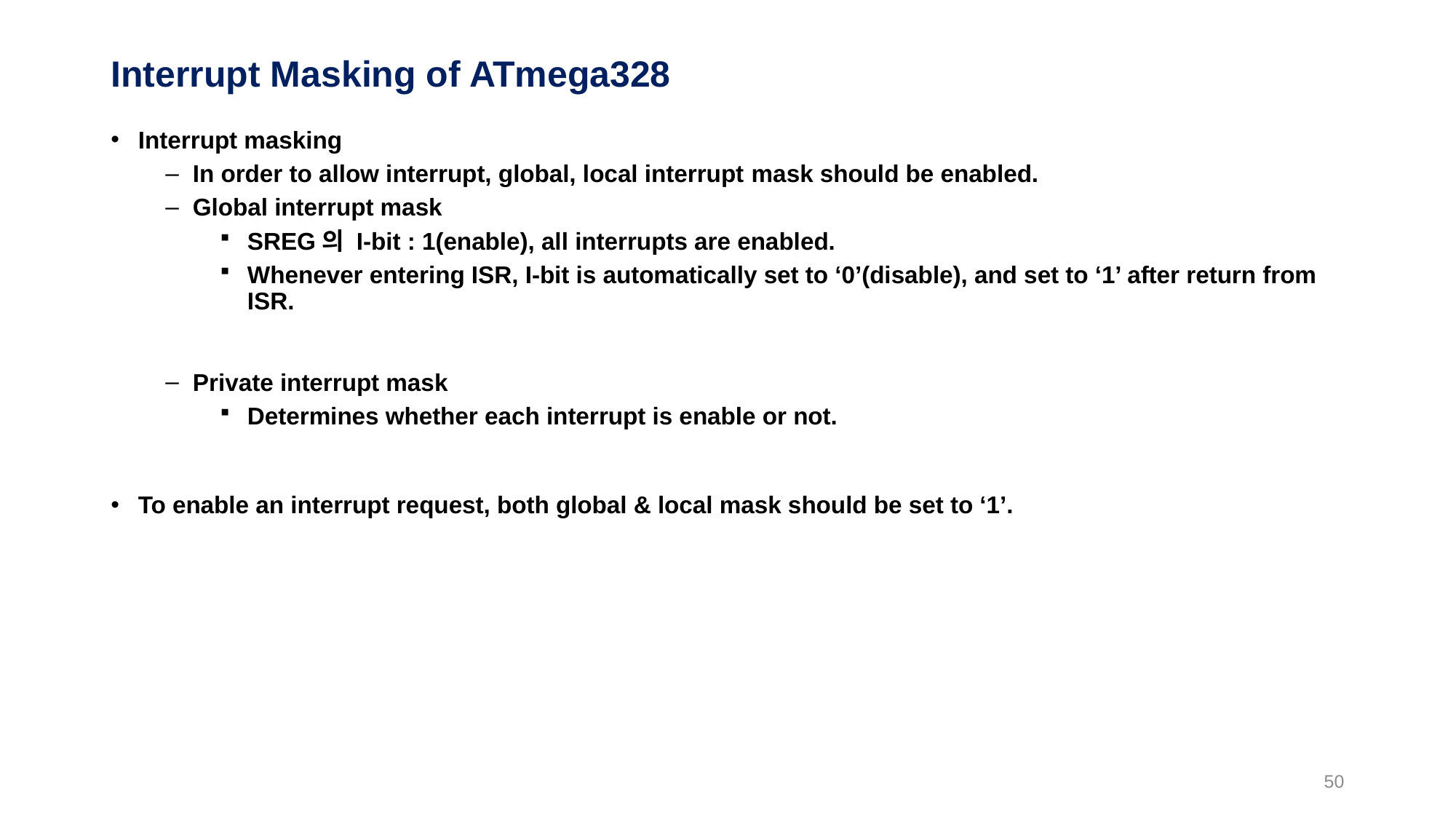

# Interrupt Masking of ATmega328
Interrupt masking
In order to allow interrupt, global, local interrupt mask should be enabled.
Global interrupt mask
SREG의 I-bit : 1(enable), all interrupts are enabled.
Whenever entering ISR, I-bit is automatically set to ‘0’(disable), and set to ‘1’ after return from ISR.

Private interrupt mask
Determines whether each interrupt is enable or not.

To enable an interrupt request, both global & local mask should be set to ‘1’.
50